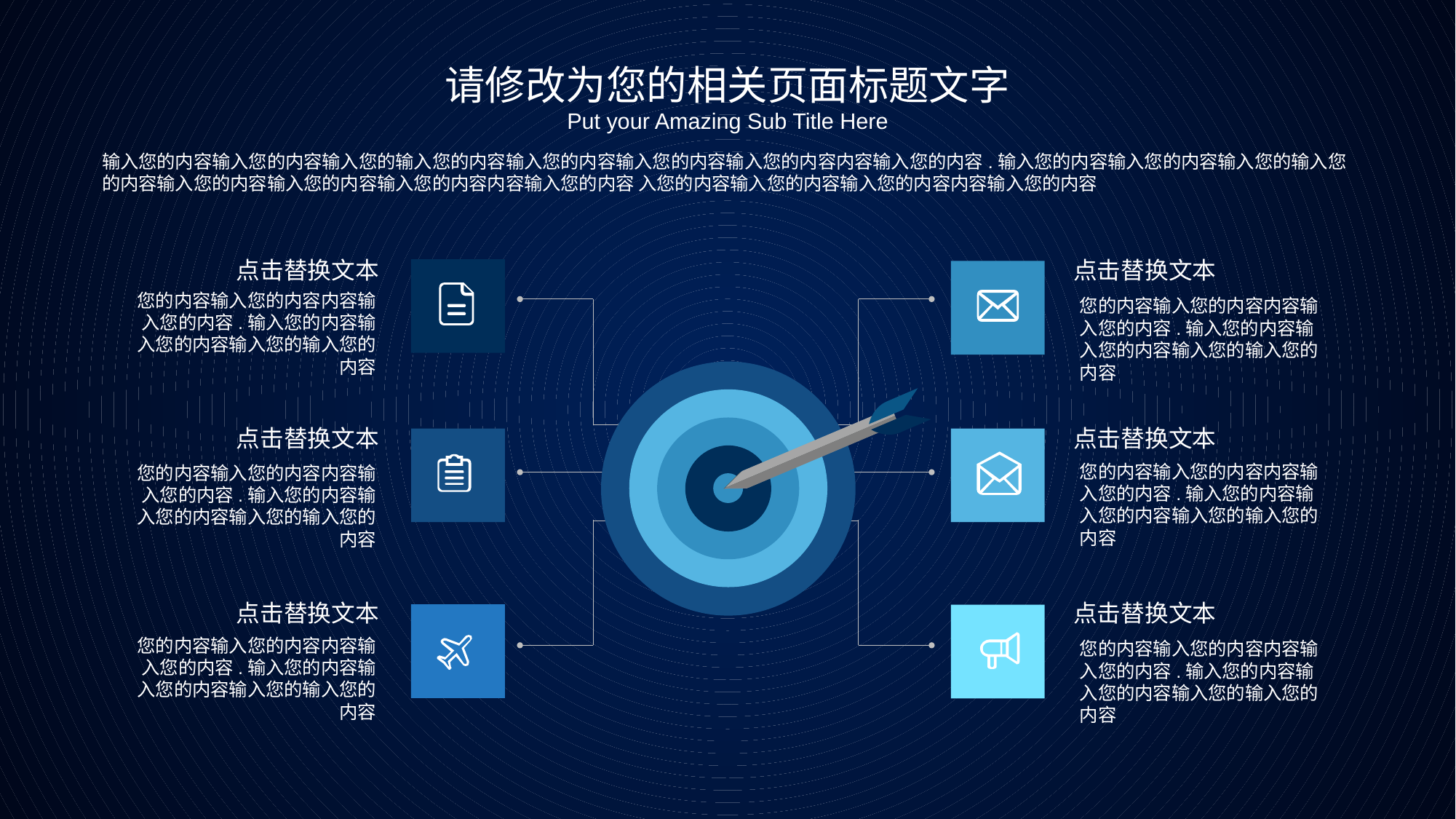

请修改为您的相关页面标题文字
Put your Amazing Sub Title Here
输入您的内容输入您的内容输入您的输入您的内容输入您的内容输入您的内容输入您的内容内容输入您的内容.输入您的内容输入您的内容输入您的输入您的内容输入您的内容输入您的内容输入您的内容内容输入您的内容 入您的内容输入您的内容输入您的内容内容输入您的内容
点击替换文本

您的内容输入您的内容内容输入您的内容.输入您的内容输入您的内容输入您的输入您的内容
点击替换文本

您的内容输入您的内容内容输入您的内容.输入您的内容输入您的内容输入您的输入您的内容
点击替换文本

您的内容输入您的内容内容输入您的内容.输入您的内容输入您的内容输入您的输入您的内容

点击替换文本

您的内容输入您的内容内容输入您的内容.输入您的内容输入您的内容输入您的输入您的内容

点击替换文本

您的内容输入您的内容内容输入您的内容.输入您的内容输入您的内容输入您的输入您的内容
点击替换文本

您的内容输入您的内容内容输入您的内容.输入您的内容输入您的内容输入您的输入您的内容